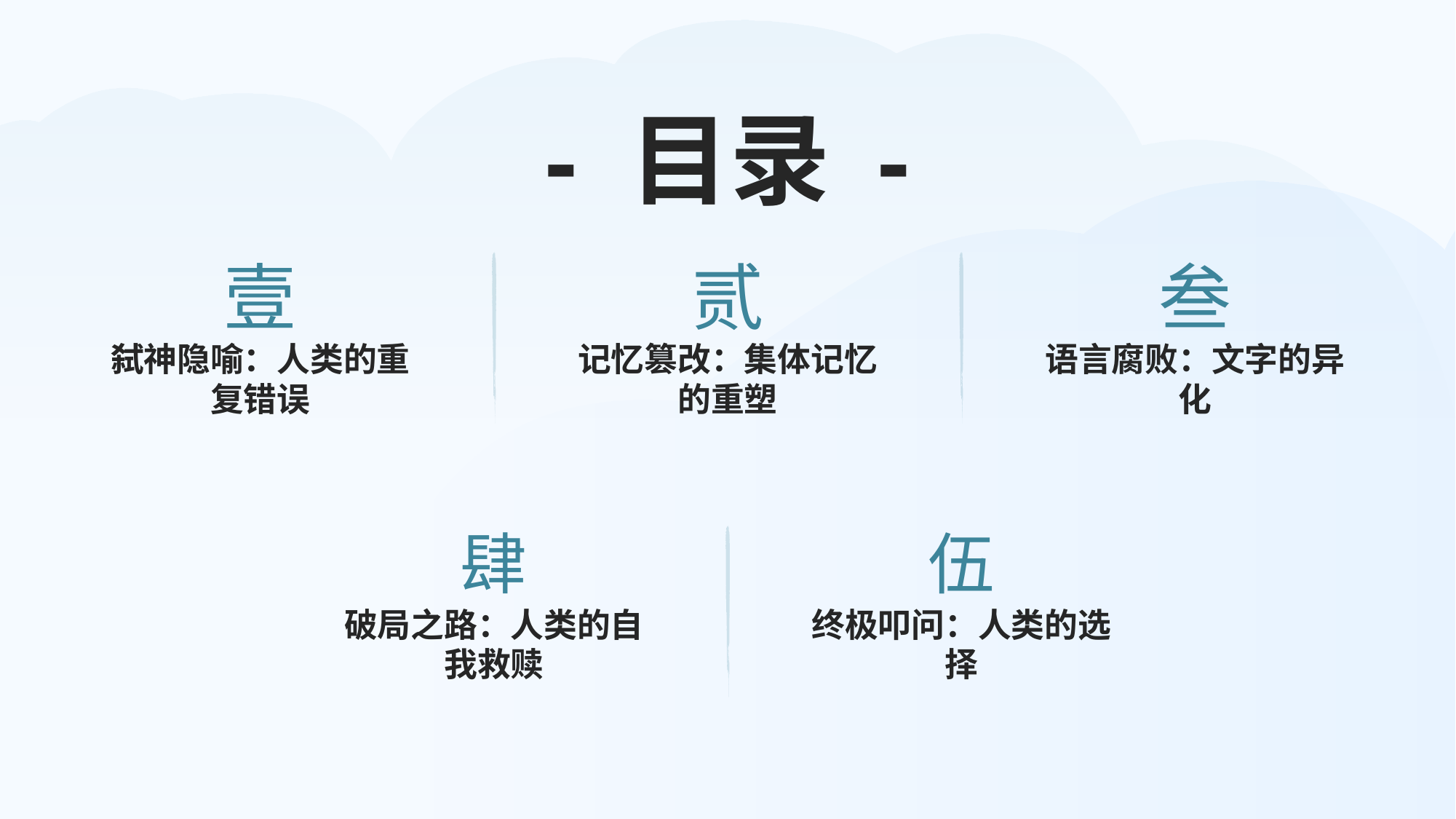

# - 目录 -
壹
贰
叁

弑神隐喻：人类的重复错误
记忆篡改：集体记忆的重塑
语言腐败：文字的异化
肆
伍

破局之路：人类的自我救赎
终极叩问：人类的选择